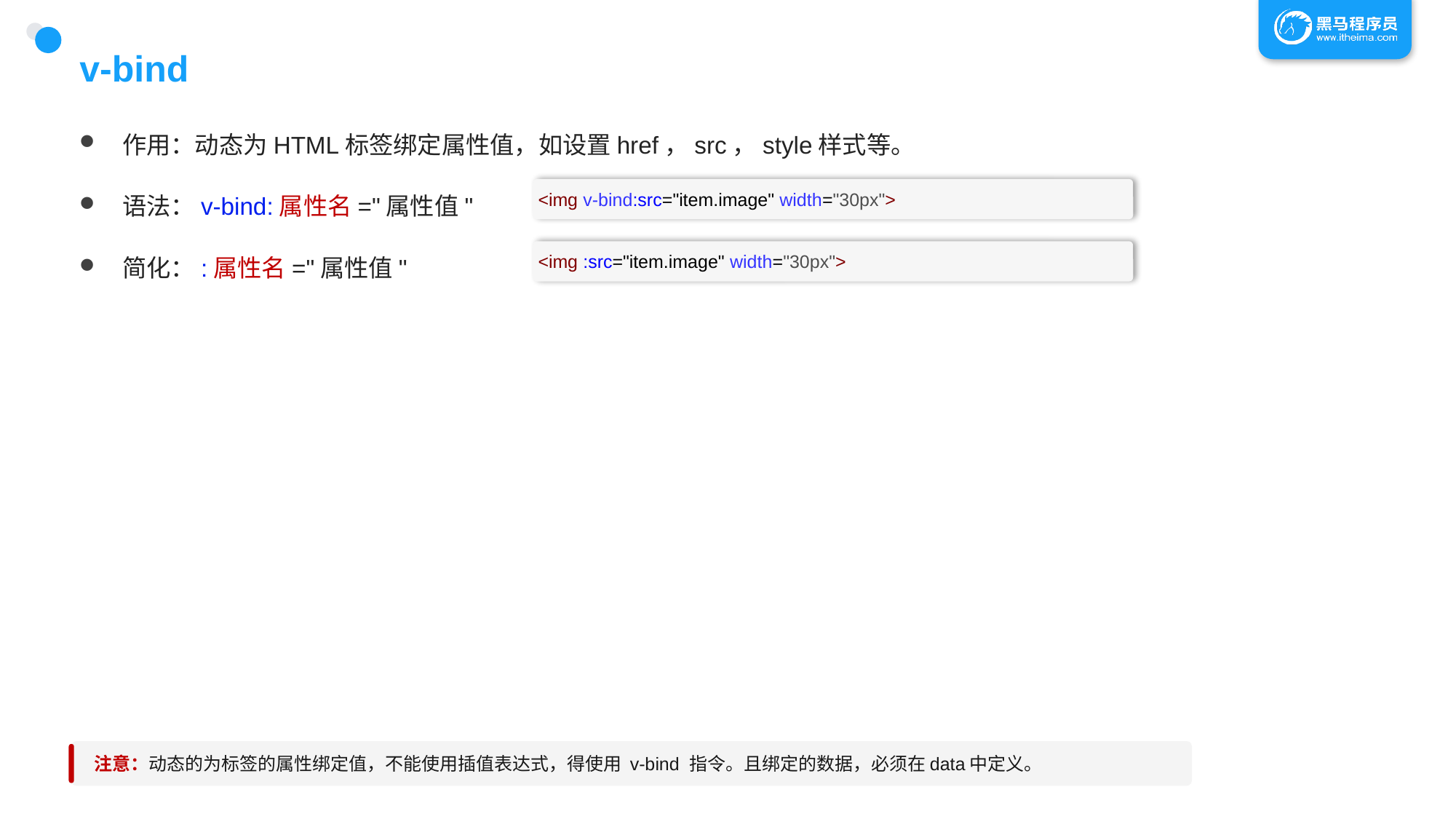

# v-bind
作用：动态为HTML标签绑定属性值，如设置href，src，style样式等。
语法：v-bind:属性名="属性值"
简化：:属性名="属性值"
<img v-bind:src="item.image" width="30px">
<img :src="item.image" width="30px">
注意：动态的为标签的属性绑定值，不能使用插值表达式，得使用 v-bind 指令。且绑定的数据，必须在data中定义。